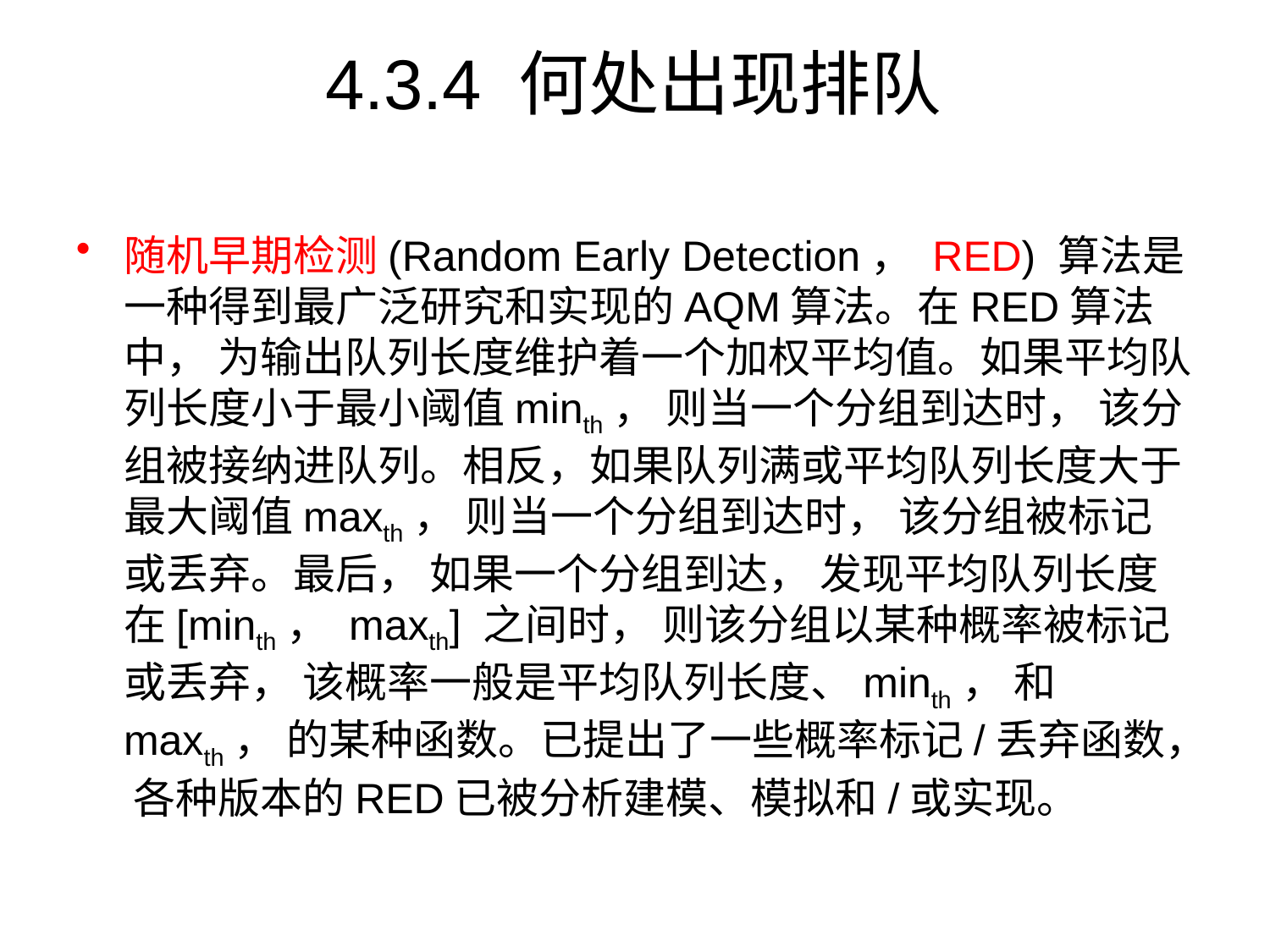

# 4.3.4 何处出现排队
随机早期检测(Random Early Detection， RED) 算法是一种得到最广泛研究和实现的AQM算法。在RED算法中， 为输出队列长度维护着一个加权平均值。如果平均队列长度小于最小阈值minth， 则当一个分组到达时， 该分组被接纳进队列。相反，如果队列满或平均队列长度大于最大阈值maxth， 则当一个分组到达时， 该分组被标记或丢弃。最后， 如果一个分组到达， 发现平均队列长度在[minth， maxth] 之间时， 则该分组以某种概率被标记或丢弃， 该概率一般是平均队列长度、minth， 和maxth， 的某种函数。已提出了一些概率标记/丢弃函数， 各种版本的RED已被分析建模、模拟和/或实现。